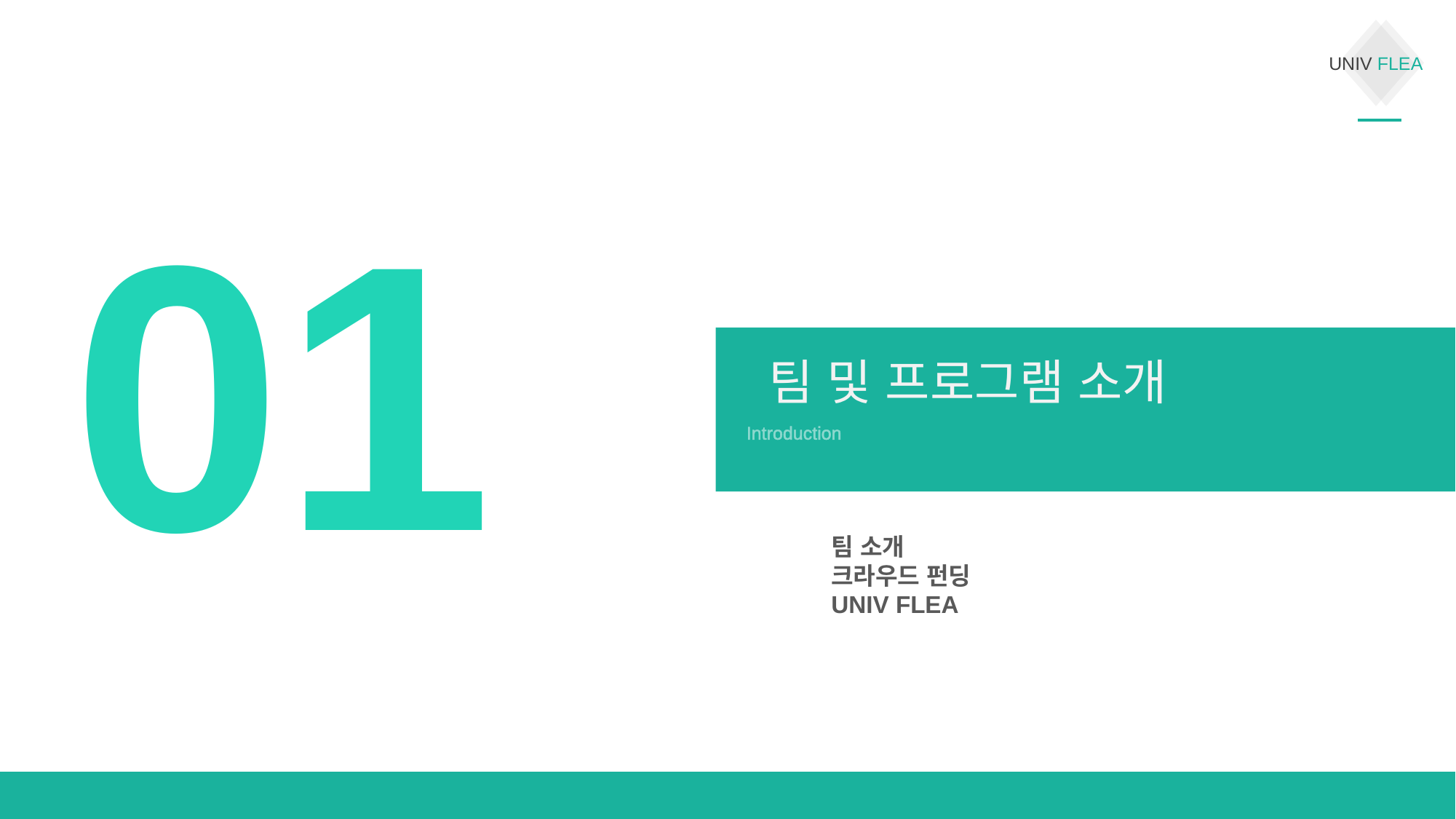

01

팀 및 프로그램 소개
Introduction
팀 소개
크라우드 펀딩
UNIV FLEA